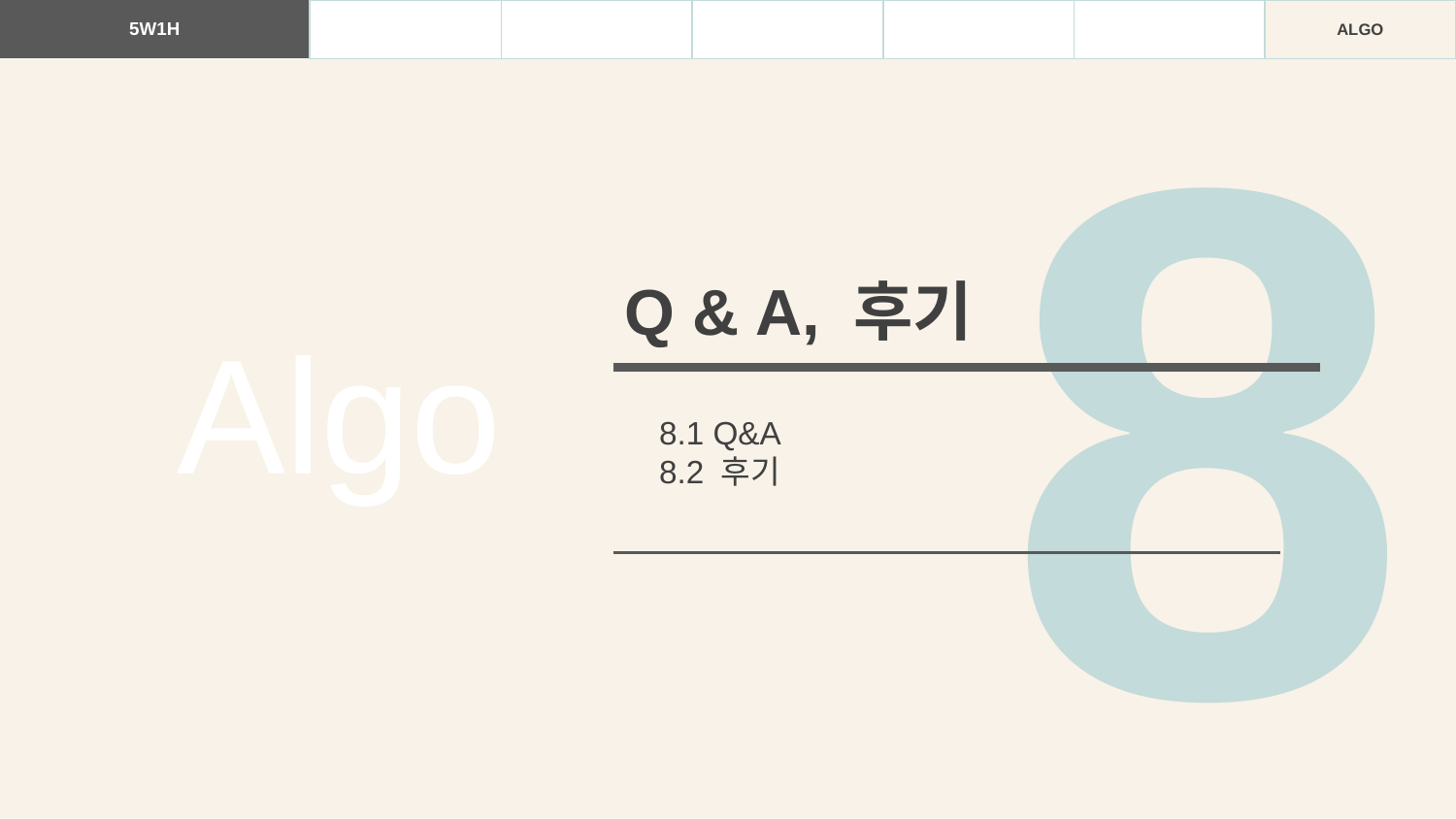

| 5W1H | WHAT | WHY | WHO |  |  | ALGO |
| --- | --- | --- | --- | --- | --- | --- |
8
Q & A, 후기
Algo
8.1 Q&A
8.2 후기